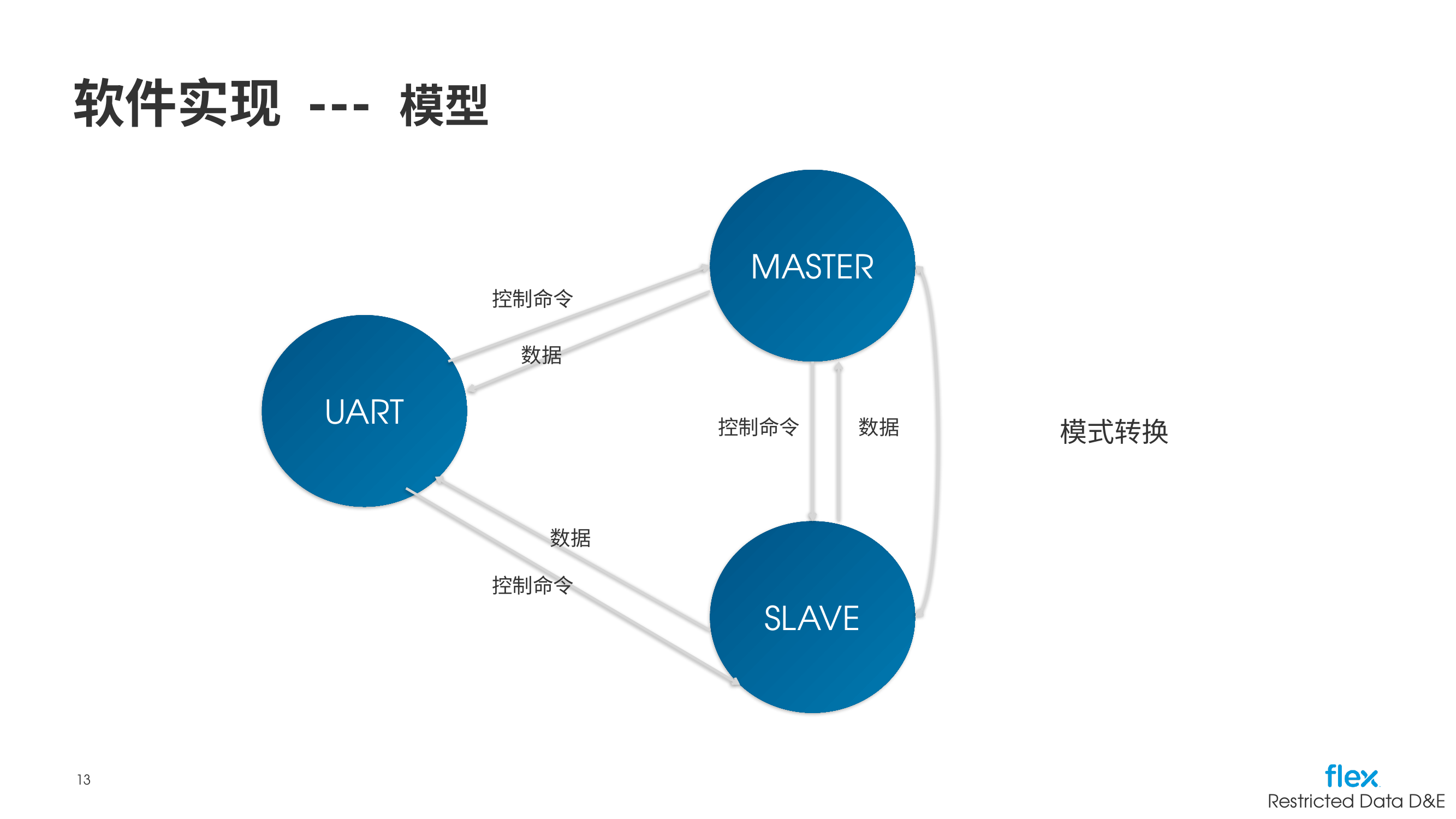

# 软件实现 --- 模型

MASTER
控制命令
UART
数据
控制命令
数据
模式转换
数据
SLAVE
控制命令